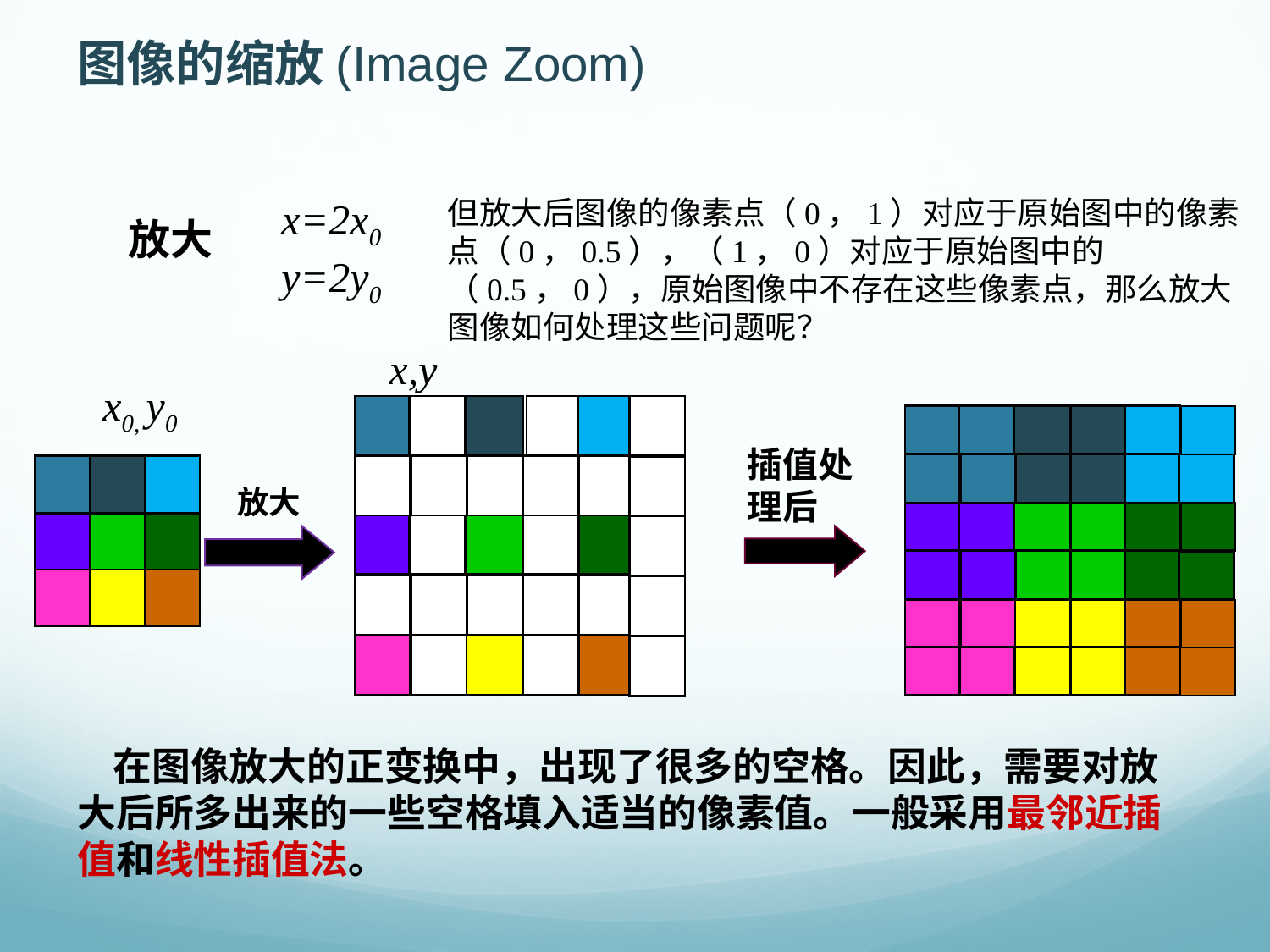

图像的缩放(Image Zoom)
x=2x0
y=2y0
但放大后图像的像素点（0，1）对应于原始图中的像素点（0，0.5），（1，0）对应于原始图中的（0.5，0），原始图像中不存在这些像素点，那么放大图像如何处理这些问题呢？
放大
x,y
x0, y0

插值处理后

放大

   在图像放大的正变换中，出现了很多的空格。因此，需要对放大后所多出来的一些空格填入适当的像素值。一般采用最邻近插值和线性插值法。